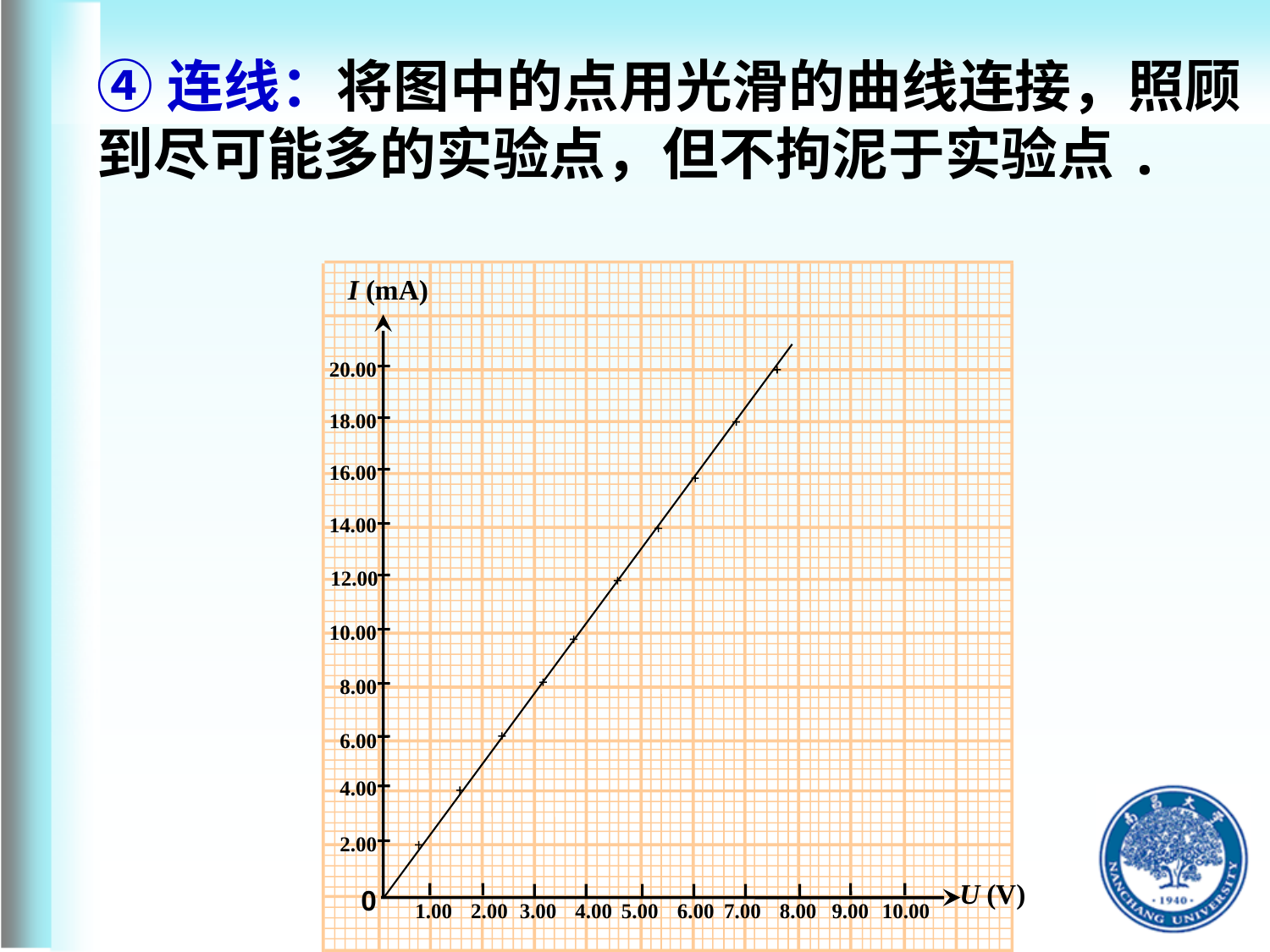

④连线：将图中的点用光滑的曲线连接，照顾到尽可能多的实验点，但不拘泥于实验点.

I (mA)
U (V)

20.00

18.00

16.00

14.00

12.00

10.00

8.00

6.00

4.00

2.00

0

1.00
2.00
3.00
4.00
5.00
6.00
7.00
8.00
9.00
10.00